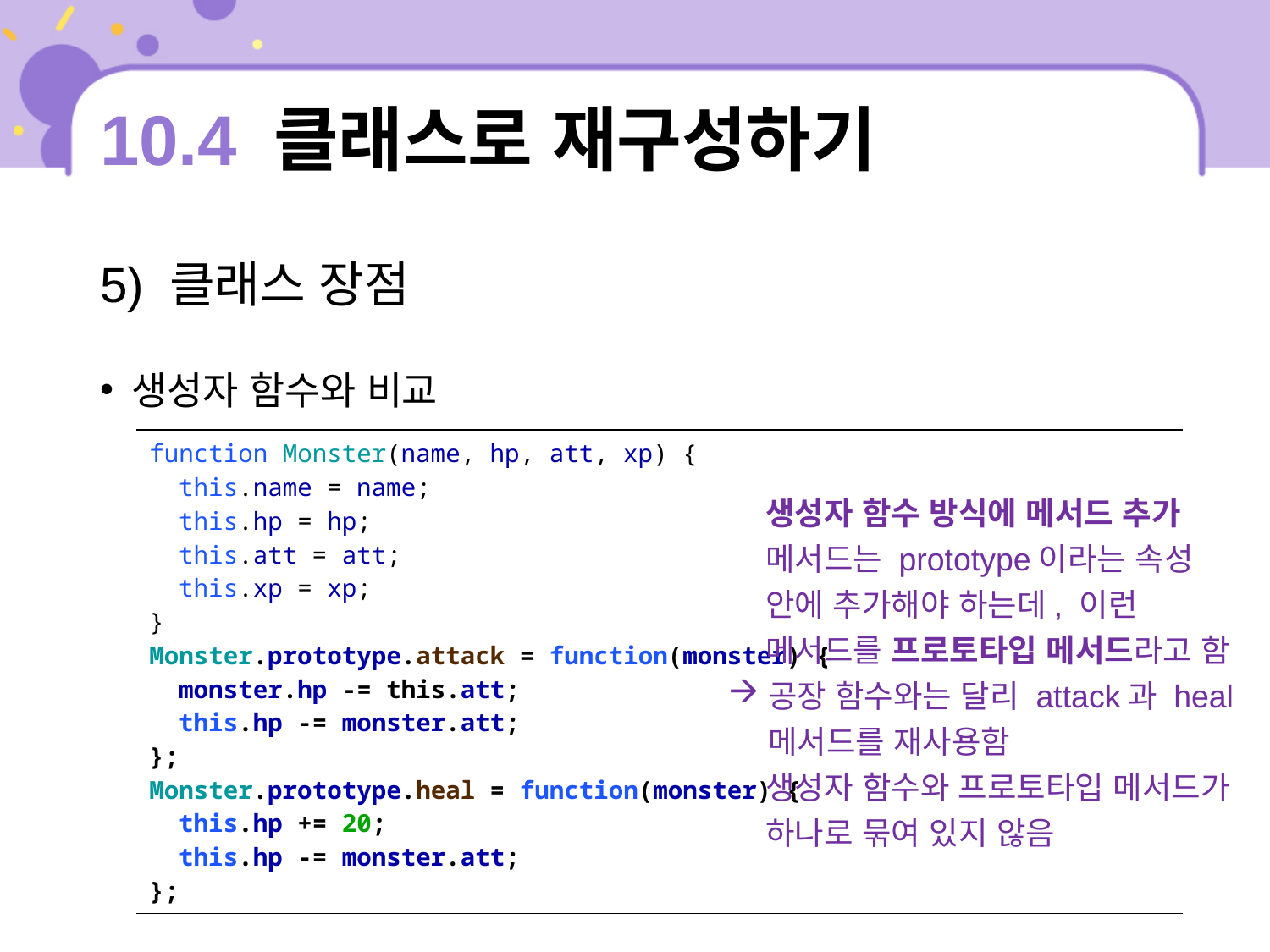

# 10.4 클래스로 재구성하기
5) 클래스 장점
생성자 함수와 비교
| function Monster(name, hp, att, xp) { this.name = name; this.hp = hp; this.att = att; this.xp = xp; } Monster.prototype.attack = function(monster) { monster.hp -= this.att; this.hp -= monster.att; }; Monster.prototype.heal = function(monster) { this.hp += 20; this.hp -= monster.att; }; |
| --- |
생성자 함수 방식에 메서드 추가
메서드는 prototype이라는 속성 안에 추가해야 하는데, 이런 메서드를 프로토타입 메서드라고 함
공장 함수와는 달리 attack과 heal 메서드를 재사용함
생성자 함수와 프로토타입 메서드가 하나로 묶여 있지 않음